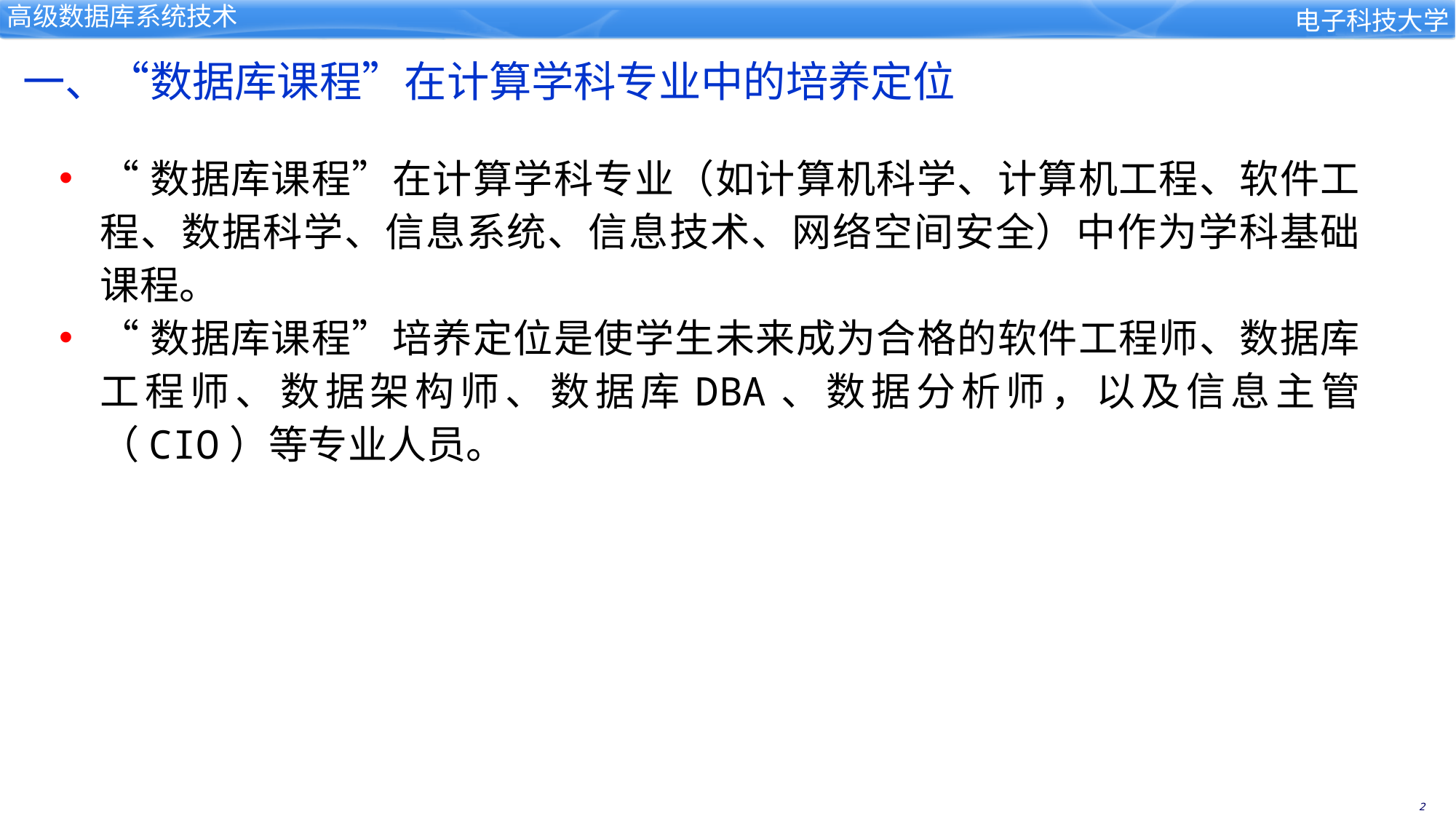

一、“数据库课程”在计算学科专业中的培养定位
“数据库课程”在计算学科专业（如计算机科学、计算机工程、软件工程、数据科学、信息系统、信息技术、网络空间安全）中作为学科基础课程。
“数据库课程”培养定位是使学生未来成为合格的软件工程师、数据库工程师、数据架构师、数据库DBA、数据分析师，以及信息主管（CIO）等专业人员。